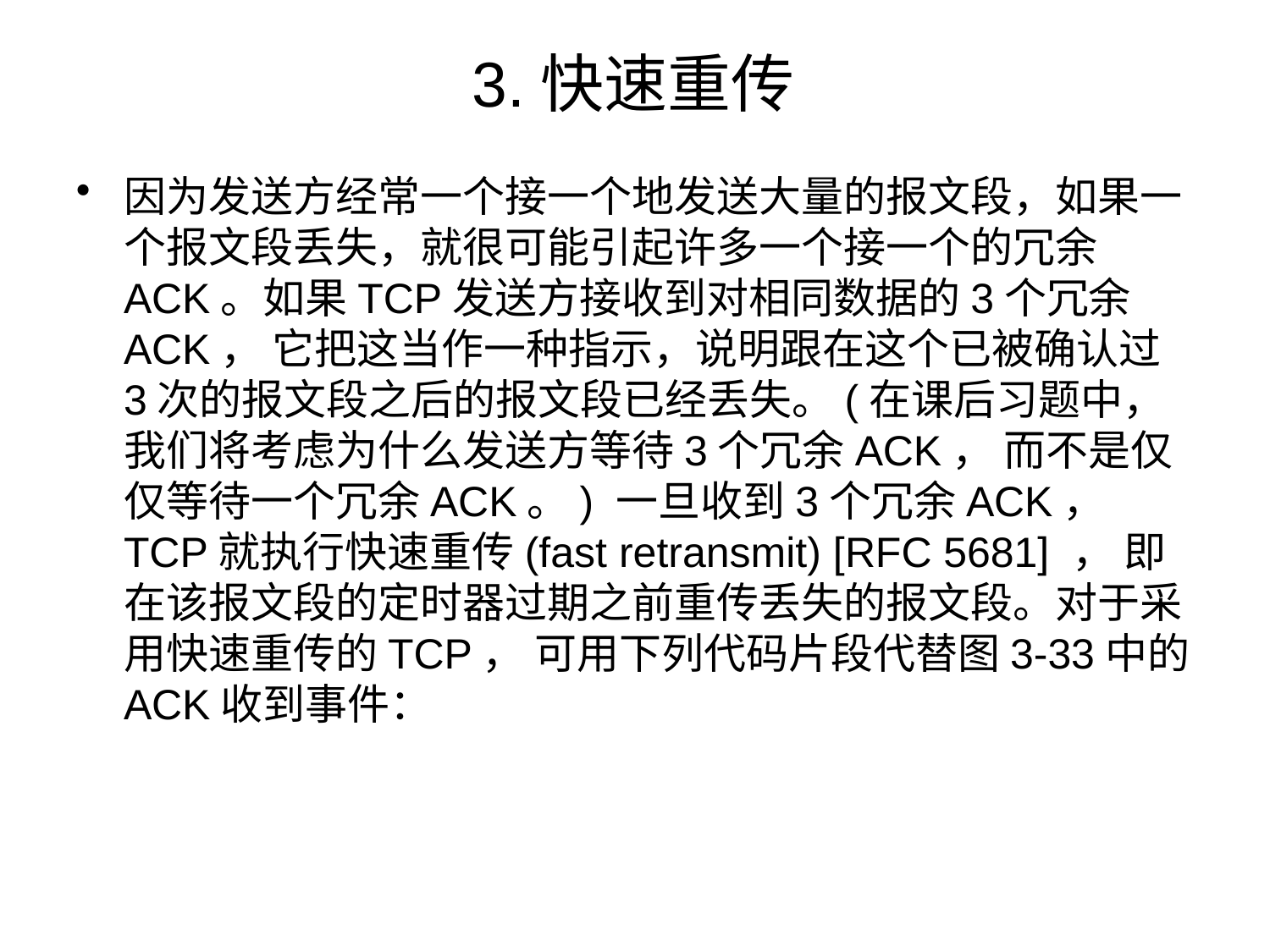

# 3.快速重传
因为发送方经常一个接一个地发送大量的报文段，如果一个报文段丢失，就很可能引起许多一个接一个的冗余ACK。如果TCP发送方接收到对相同数据的3个冗余ACK， 它把这当作一种指示，说明跟在这个已被确认过3次的报文段之后的报文段已经丢失。(在课后习题中， 我们将考虑为什么发送方等待3个冗余ACK， 而不是仅仅等待一个冗余ACK。) 一旦收到3个冗余ACK， TCP就执行快速重传(fast retransmit) [RFC 5681] ， 即在该报文段的定时器过期之前重传丢失的报文段。对于采用快速重传的TCP， 可用下列代码片段代替图3-33中的ACK收到事件：